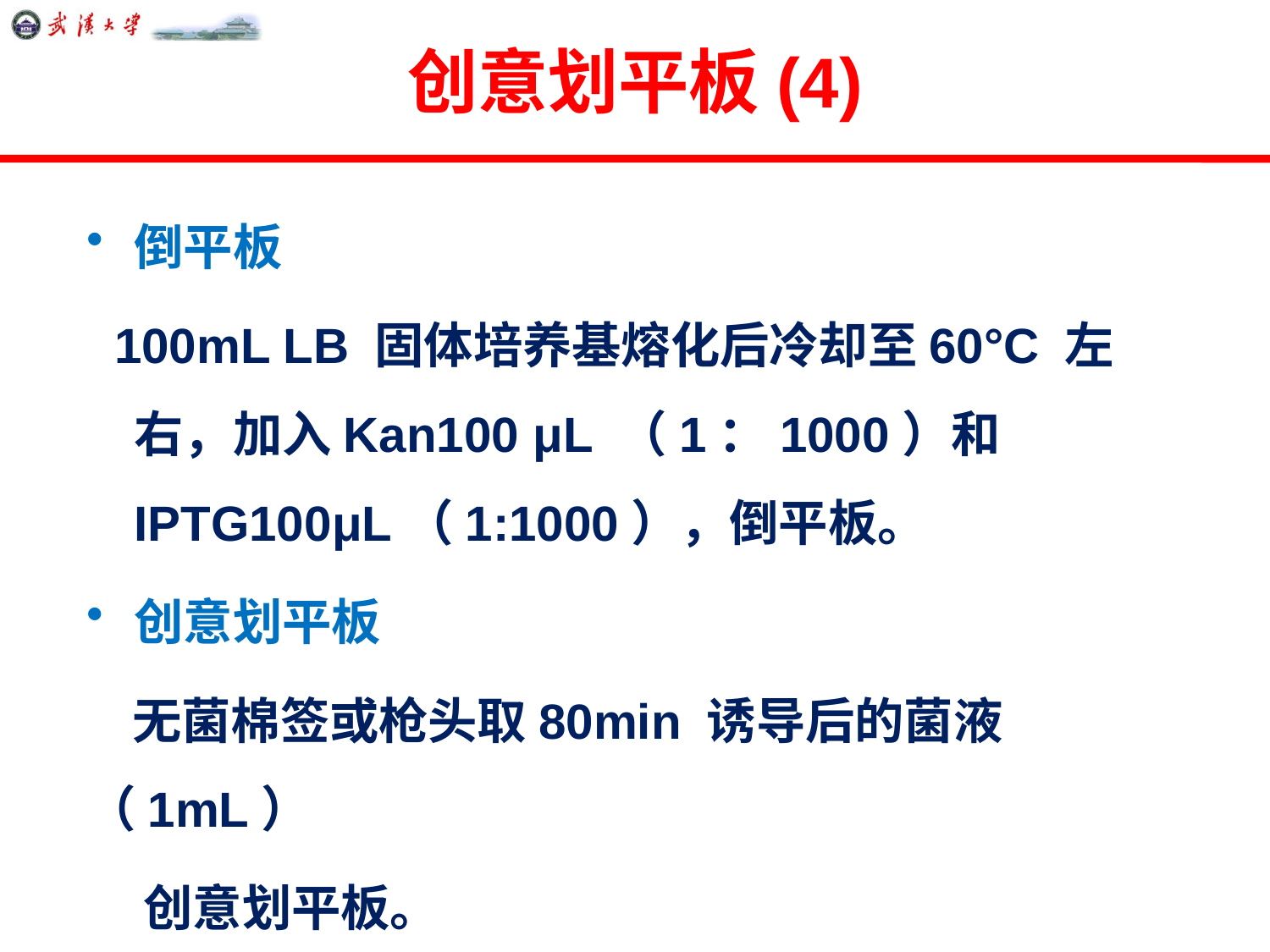

# 创意划平板(4)
倒平板
  100mL LB 固体培养基熔化后冷却至60°C 左右，加入Kan100 μL （1：1000）和 IPTG100μL（1:1000），倒平板。
创意划平板
   无菌棉签或枪头取80min 诱导后的菌液（1mL）
    创意划平板。